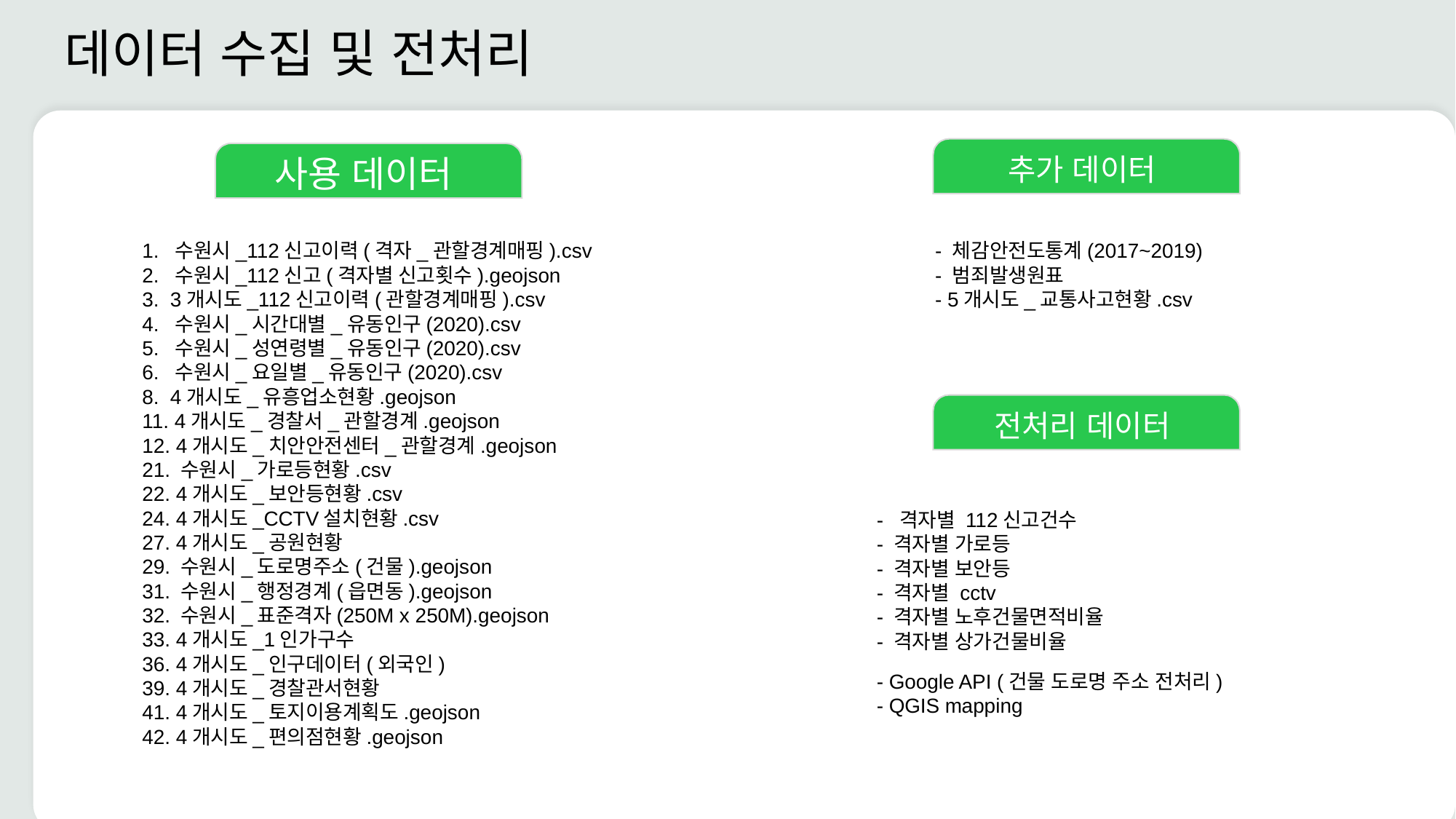

# 데이터 수집 및 전처리

추가 데이터
사용 데이터
1.  수원시_112신고이력(격자_관할경계매핑).csv
2.  수원시_112신고(격자별 신고횟수).geojson
3.  3개시도_112신고이력(관할경계매핑).csv
4.  수원시_시간대별_유동인구(2020).csv
5.  수원시_성연령별_유동인구(2020).csv
6.  수원시_요일별_유동인구(2020).csv
8.  4개시도_유흥업소현황.geojson
11. 4개시도_경찰서_관할경계.geojson
12. 4개시도_치안안전센터_관할경계.geojson
21. 수원시_가로등현황.csv
22. 4개시도_보안등현황.csv
24. 4개시도_CCTV설치현황.csv
27. 4개시도_공원현황
29. 수원시_도로명주소(건물).geojson
31. 수원시_행정경계(읍면동).geojson
32. 수원시_표준격자(250M x 250M).geojson
33. 4개시도_1인가구수
36. 4개시도_인구데이터(외국인)
39. 4개시도_경찰관서현황
41. 4개시도_토지이용계획도.geojson
42. 4개시도_편의점현황.geojson
- 체감안전도통계(2017~2019)
- 범죄발생원표
- 5개시도_교통사고현황.csv
전처리 데이터
-  격자별 112신고건수
- 격자별 가로등
- 격자별 보안등
- 격자별 cctv
- 격자별 노후건물면적비율
- 격자별 상가건물비율
- Google API (건물 도로명 주소 전처리)
- QGIS mapping